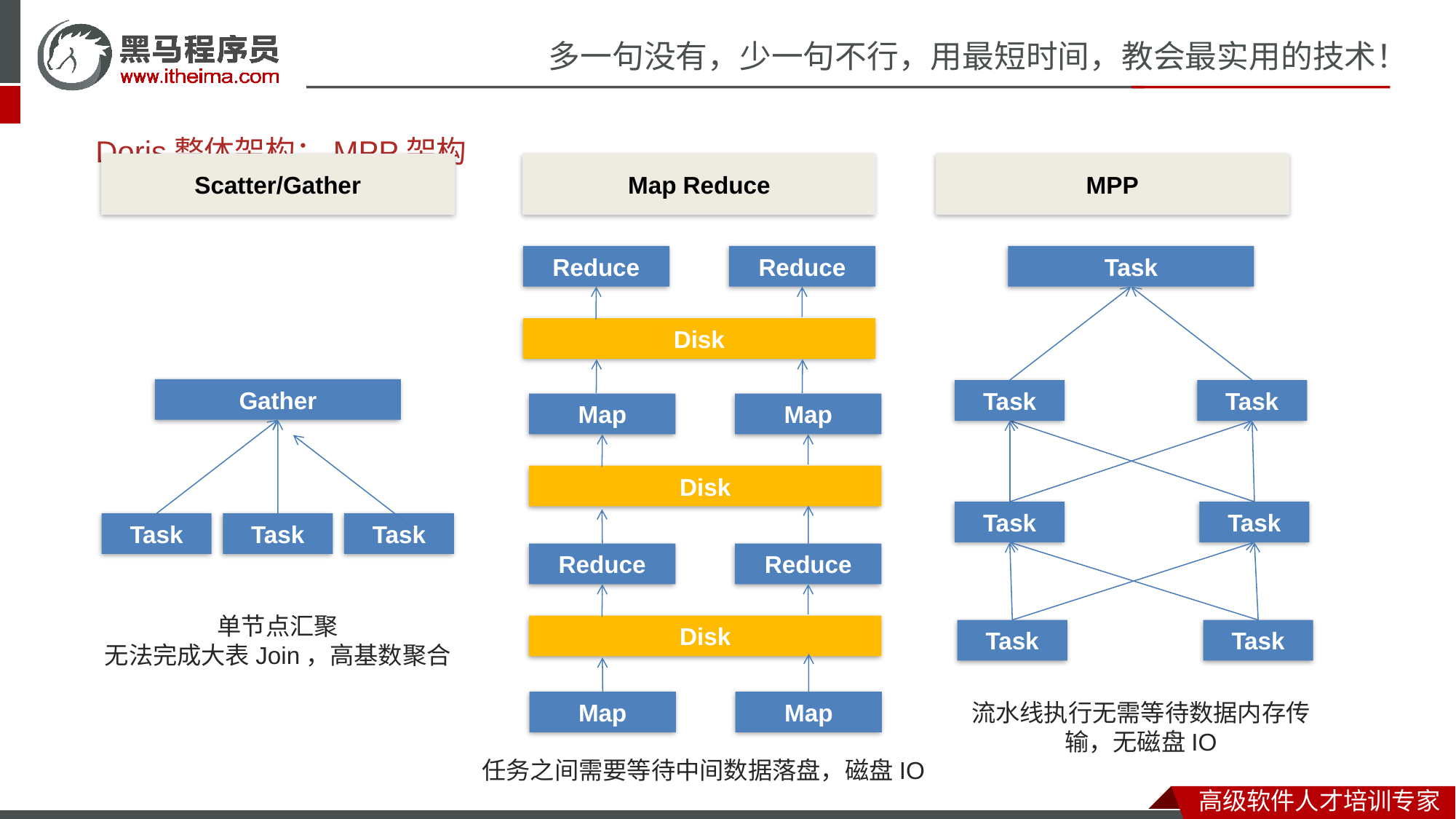

# Doris整体架构：MPP架构
Scatter/Gather
Map Reduce
MPP
Reduce
Reduce
Task
Disk
Gather
Task
Task
Map
Map
Disk
Task
Task
Task
Task
Task
Reduce
Reduce
单节点汇聚
无法完成大表Join，高基数聚合
Disk
Task
Task
Map
Map
流水线执行无需等待数据内存传输，无磁盘IO
任务之间需要等待中间数据落盘，磁盘IO